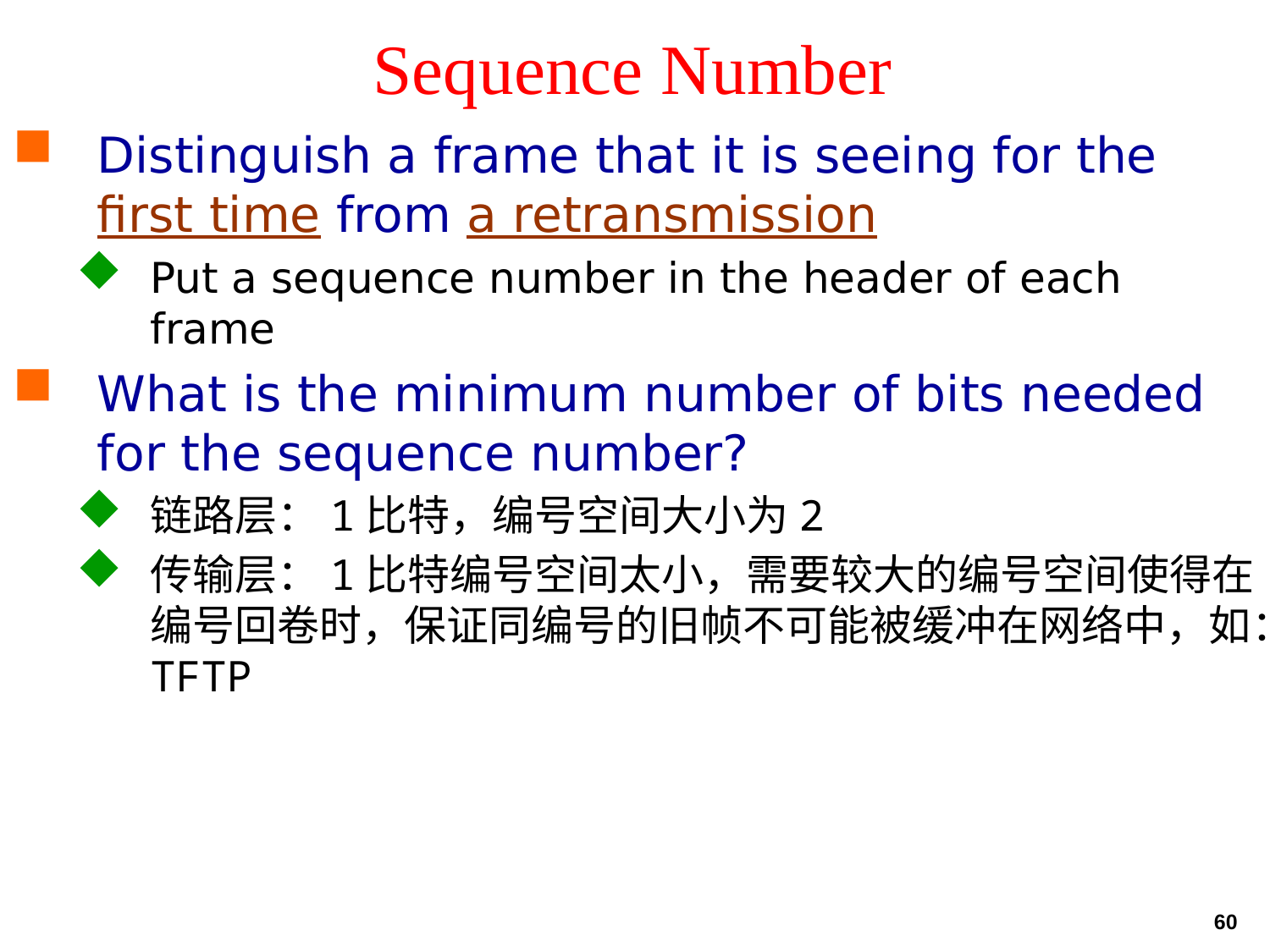

# Sequence Number
Distinguish a frame that it is seeing for the first time from a retransmission
Put a sequence number in the header of each frame
What is the minimum number of bits needed for the sequence number?
链路层：1比特，编号空间大小为2
传输层：1比特编号空间太小，需要较大的编号空间使得在编号回卷时，保证同编号的旧帧不可能被缓冲在网络中，如：TFTP